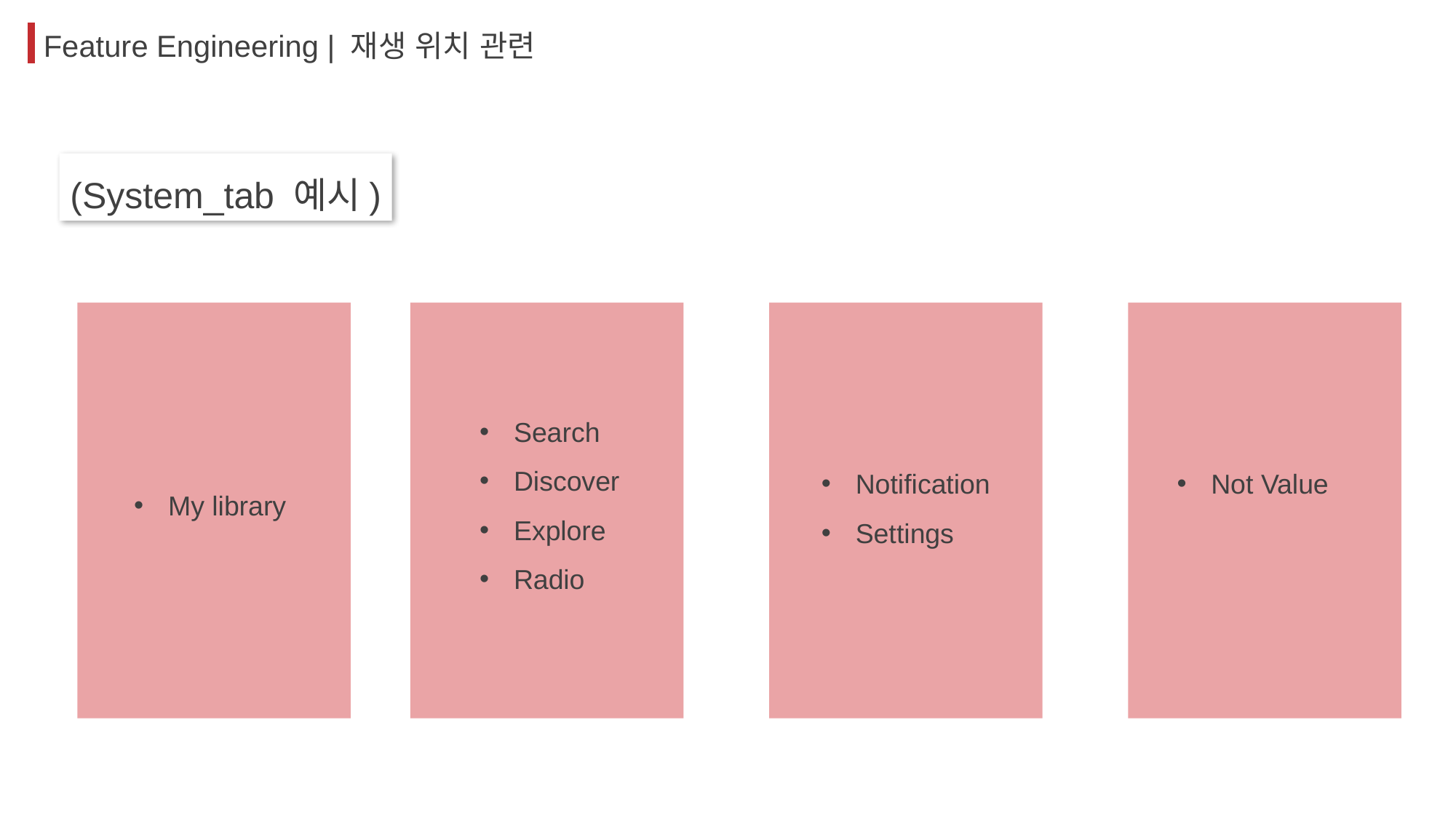

Feature Engineering | 재생 위치 관련
(System_tab 예시)

Search
Discover
Explore
Radio
Notification
Settings

Not Value
My library